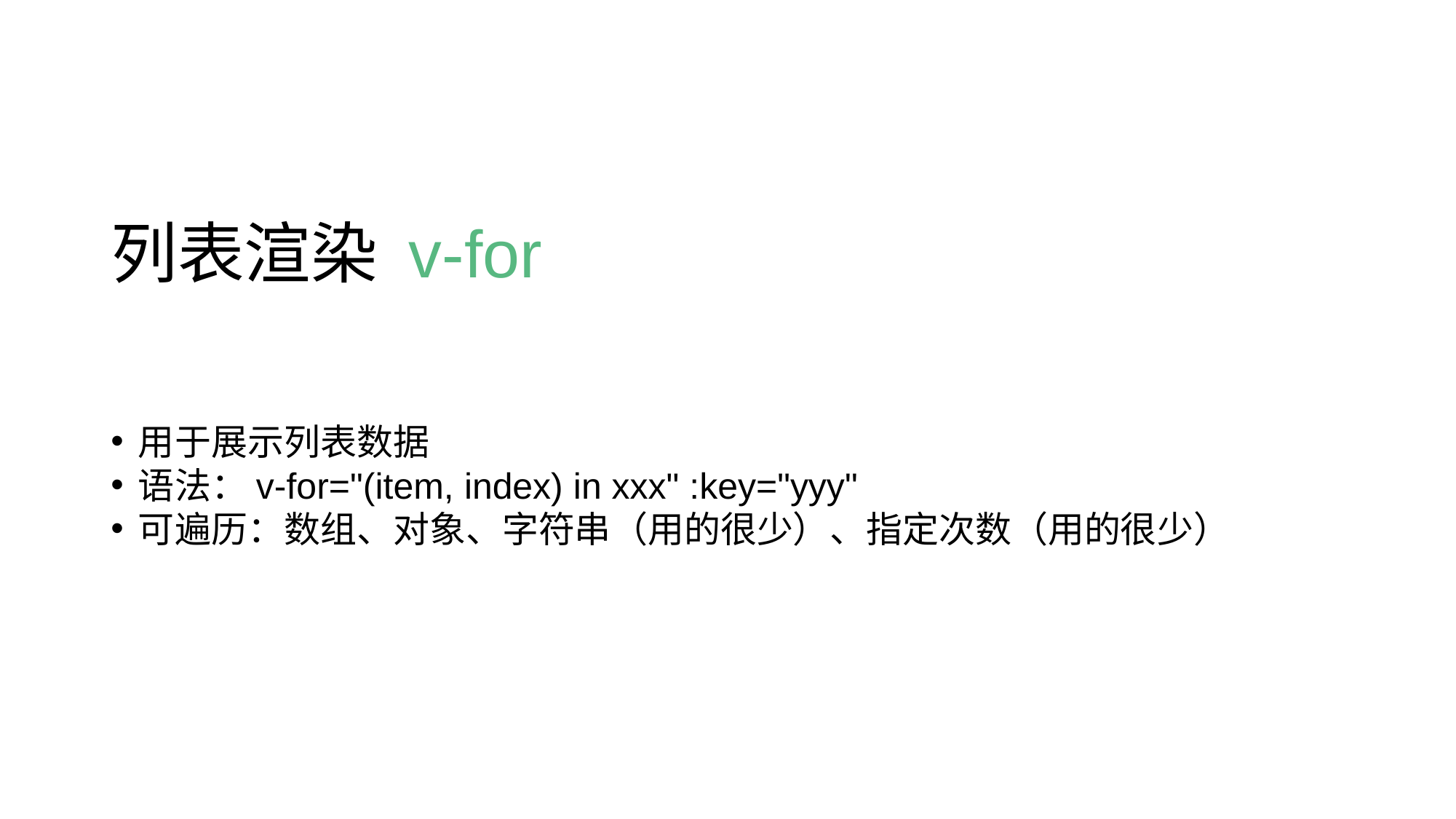

# 列表渲染 v-for

用于展示列表数据
语法：v-for="(item, index) in xxx" :key="yyy"
可遍历：数组、对象、字符串（用的很少）、指定次数（用的很少）